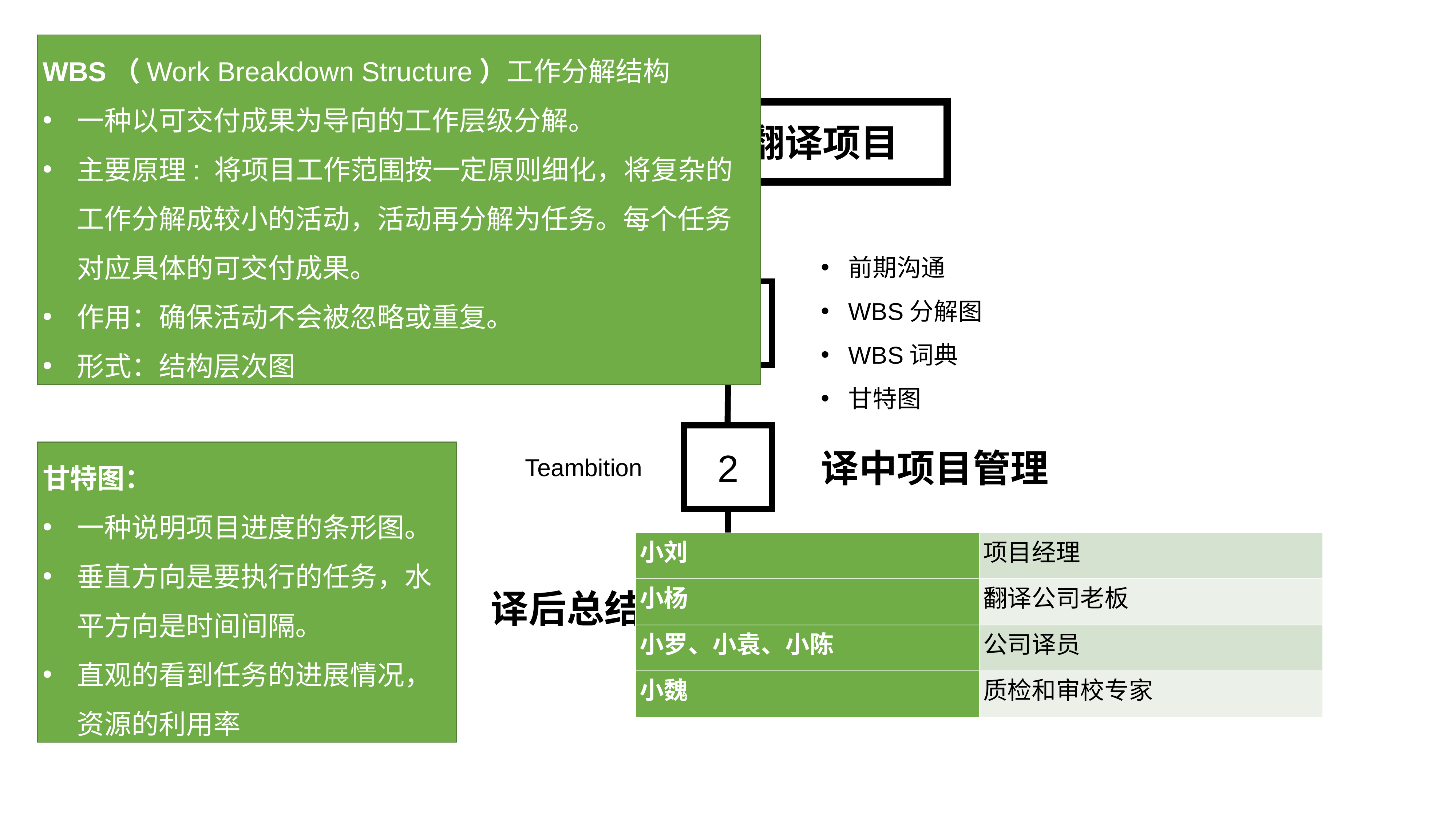

WBS（Work Breakdown Structure）工作分解结构
一种以可交付成果为导向的工作层级分解。
主要原理: 将项目工作范围按一定原则细化，将复杂的工作分解成较小的活动，活动再分解为任务。每个任务对应具体的可交付成果。
作用：确保活动不会被忽略或重复。
形式：结构层次图

长白山网站翻译项目
前期沟通
WBS分解图
WBS词典
甘特图

译前准备
1

Teambition
2
译中项目管理
甘特图：
一种说明项目进度的条形图。
垂直方向是要执行的任务，水平方向是时间间隔。
直观的看到任务的进展情况，资源的利用率
| 小刘 | 项目经理 |
| --- | --- |
| 小杨 | 翻译公司老板 |
| 小罗、小袁、小陈 | 公司译员 |
| 小魏 | 质检和审校专家 |

译后总结
3
使用Teambition管理项目中出现的问题